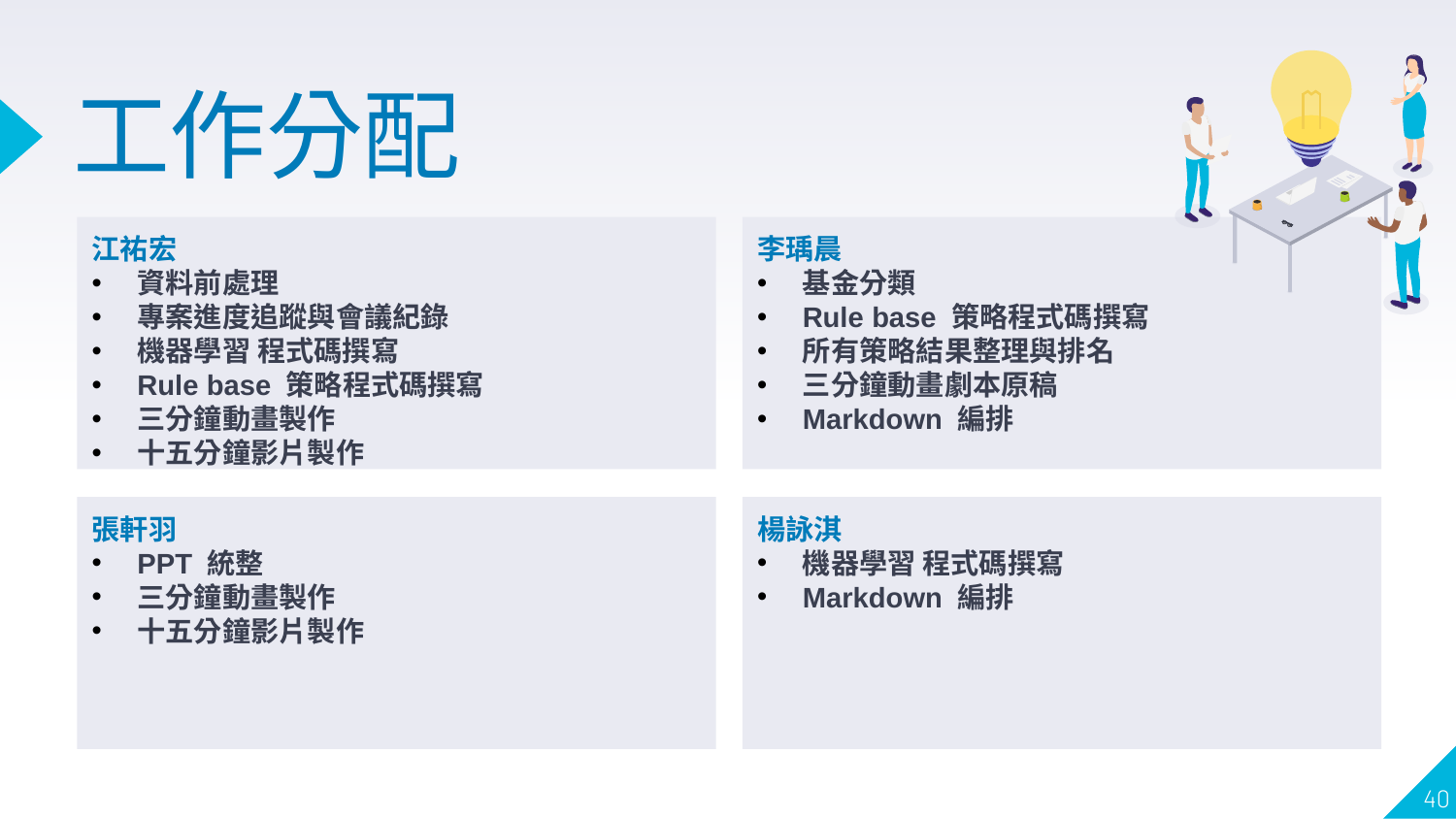

# 工作分配
江祐宏
資料前處理
專案進度追蹤與會議紀錄
機器學習 程式碼撰寫
Rule base 策略程式碼撰寫
三分鐘動畫製作
十五分鐘影片製作

李瑀晨
基金分類
Rule base 策略程式碼撰寫
所有策略結果整理與排名
三分鐘動畫劇本原稿
Markdown 編排

張軒羽
PPT 統整
三分鐘動畫製作
十五分鐘影片製作

楊詠淇
機器學習 程式碼撰寫
Markdown 編排

40